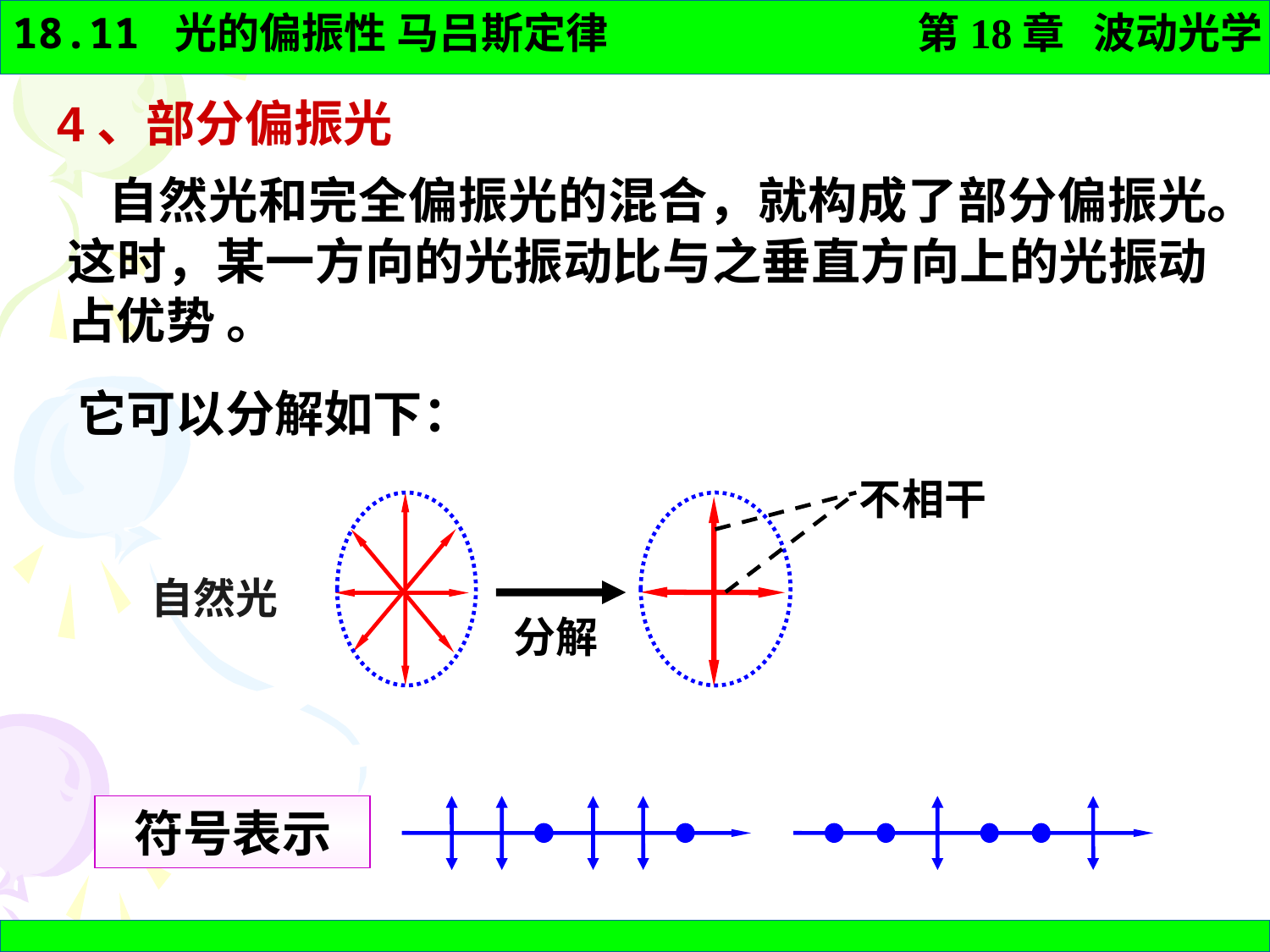

4、部分偏振光
  自然光和完全偏振光的混合，就构成了部分偏振光。这时，某一方向的光振动比与之垂直方向上的光振动占优势 。
它可以分解如下：
不相干

分解
自然光
符号表示